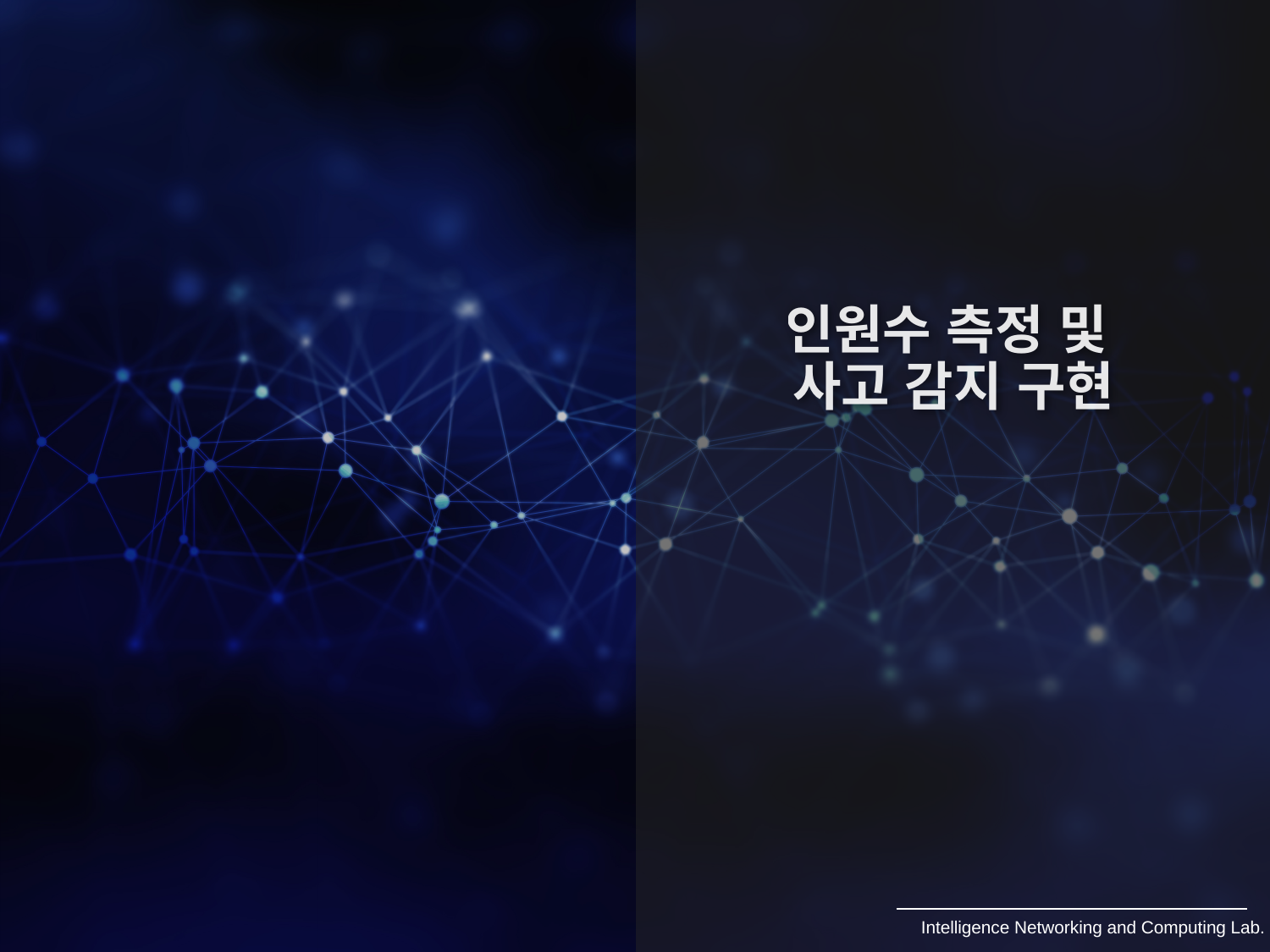

# 인원수 측정 및 사고 감지 구현